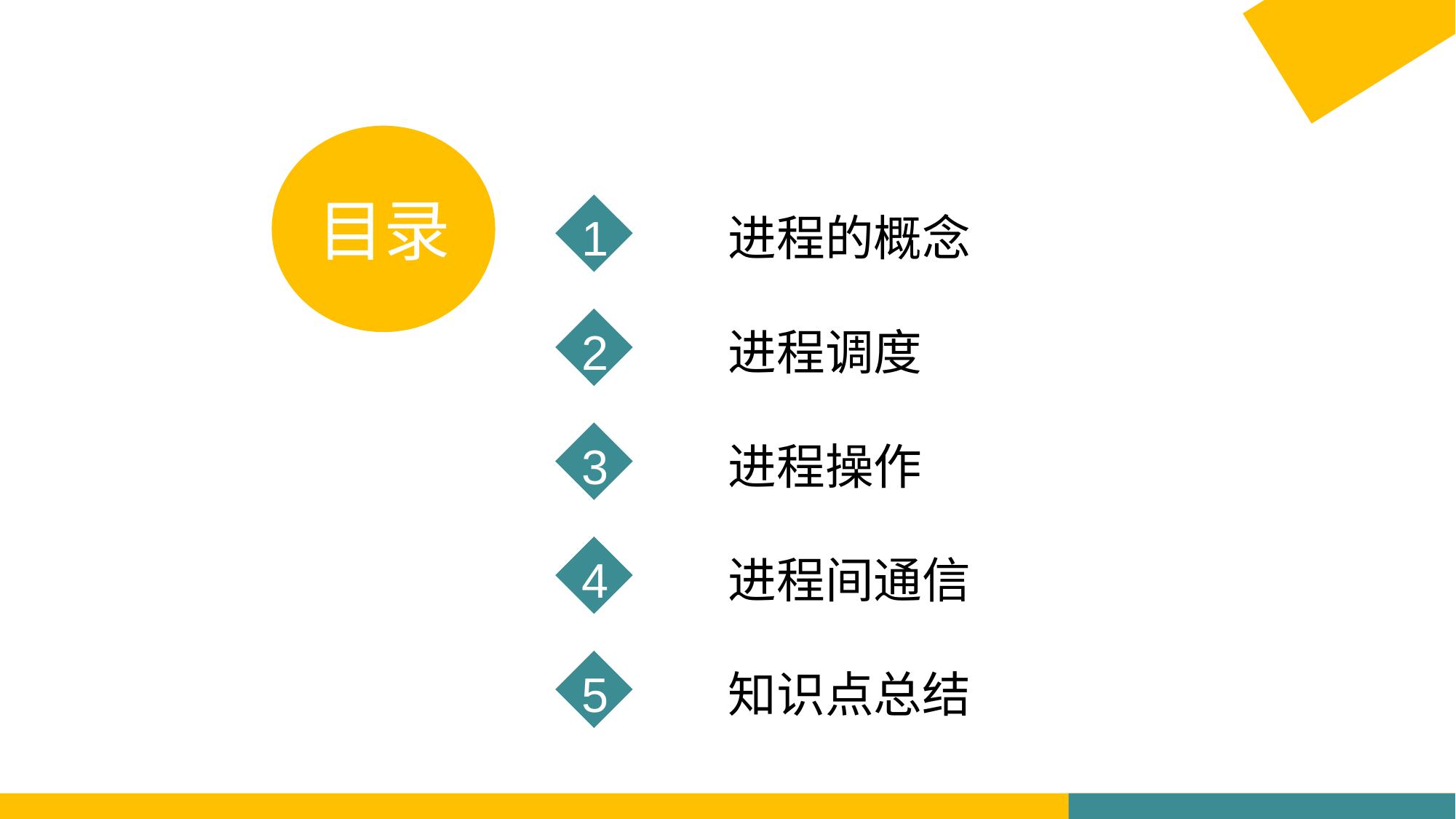

目录

1        进程的概念

2        进程调度

3        进程操作

4        进程间通信

5        知识点总结